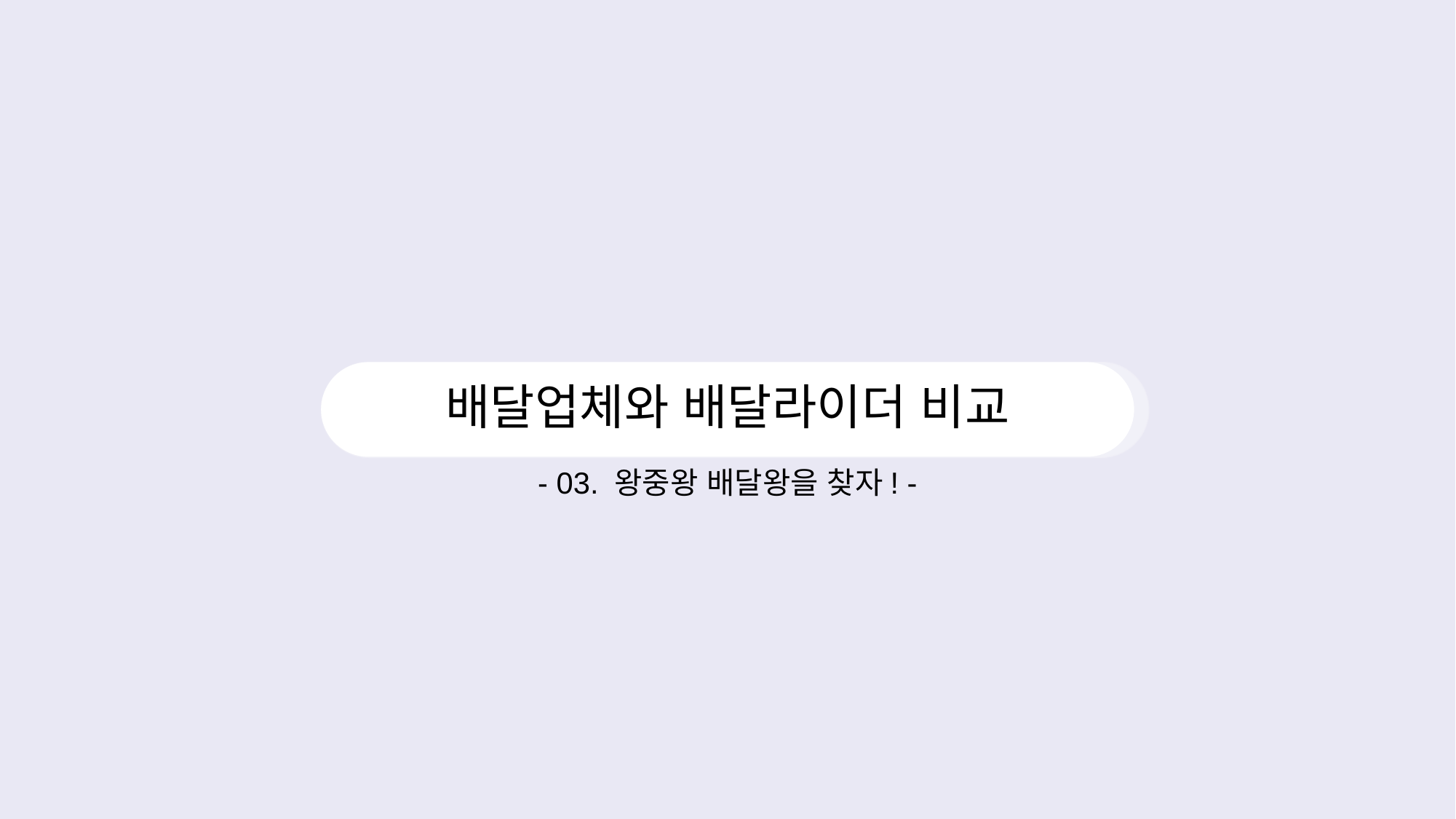

# 배달업체와 배달라이더 비교
- 03. 왕중왕 배달왕을 찾자! -